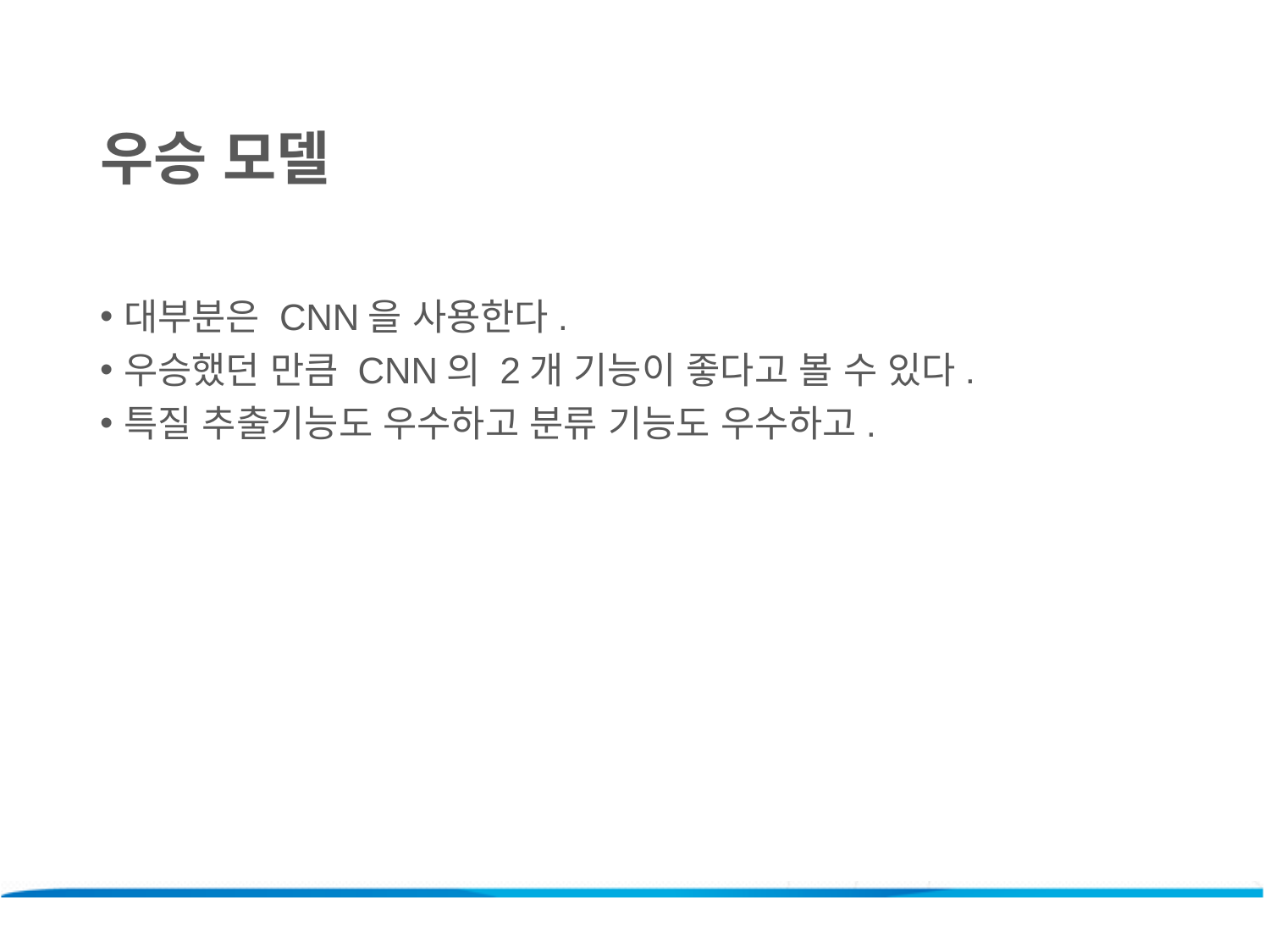

우승 모델
대부분은 CNN을 사용한다.
우승했던 만큼 CNN의 2개 기능이 좋다고 볼 수 있다.
특질 추출기능도 우수하고 분류 기능도 우수하고.